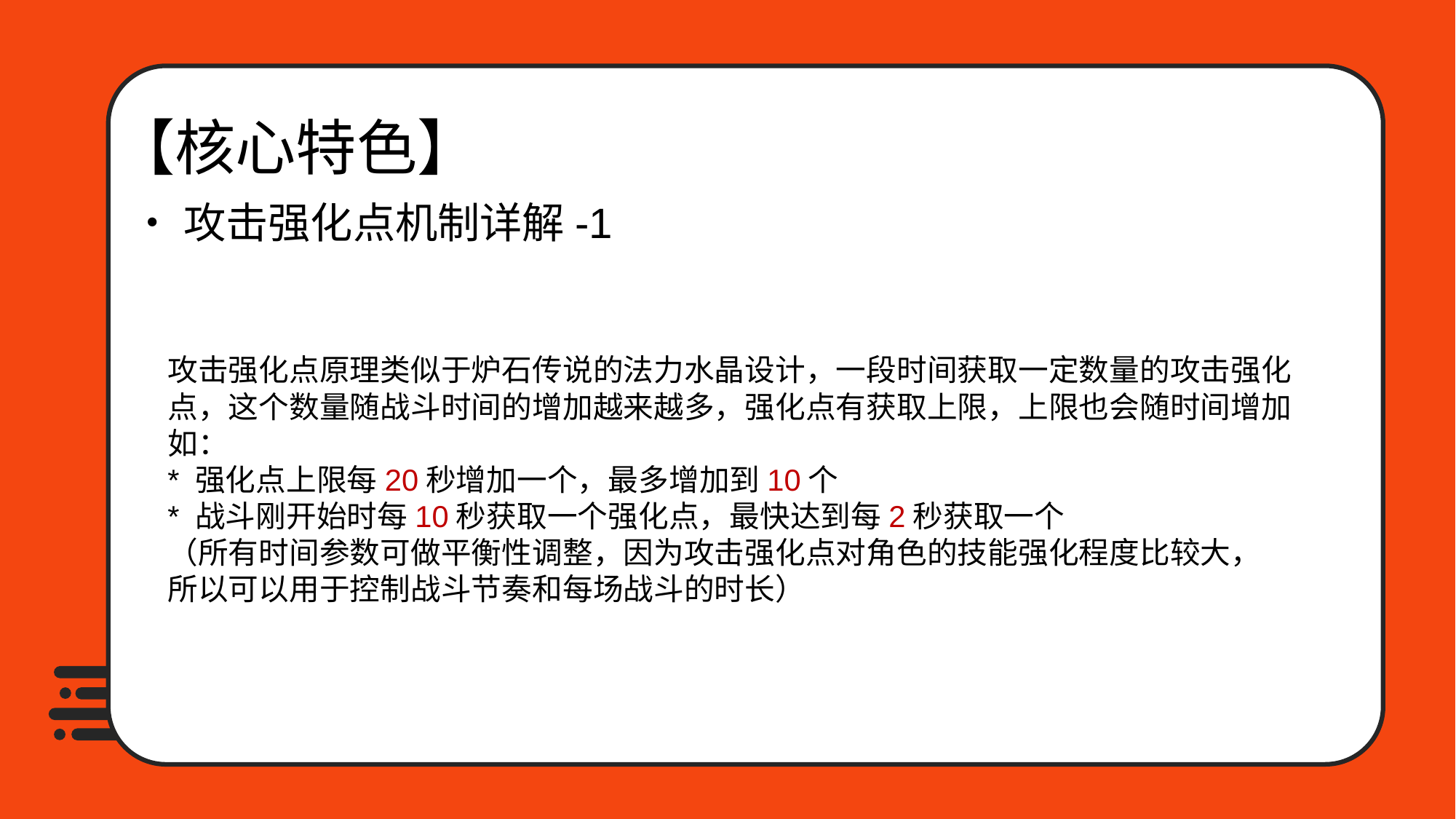

【核心特色】
•攻击强化点机制详解-1
攻击强化点原理类似于炉石传说的法力水晶设计，一段时间获取一定数量的攻击强化
点，这个数量随战斗时间的增加越来越多，强化点有获取上限，上限也会随时间增加
如：
* 强化点上限每20秒增加一个，最多增加到10个
* 战斗刚开始时每10秒获取一个强化点，最快达到每2秒获取一个
（所有时间参数可做平衡性调整，因为攻击强化点对角色的技能强化程度比较大，
所以可以用于控制战斗节奏和每场战斗的时长）